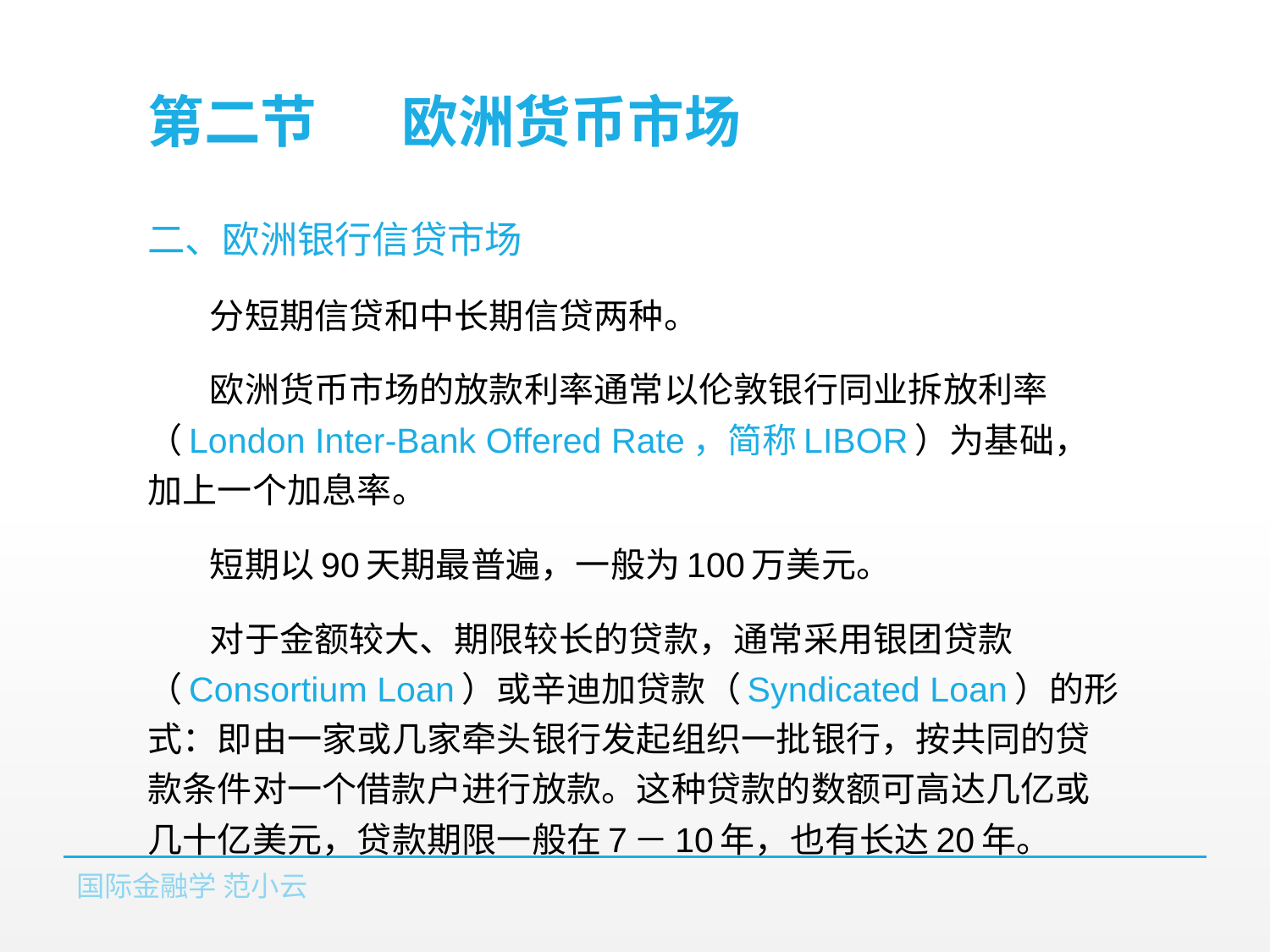

# 第二节	欧洲货币市场
二、欧洲银行信贷市场
分短期信贷和中长期信贷两种。
欧洲货币市场的放款利率通常以伦敦银行同业拆放利率（London Inter-Bank Offered Rate，简称LIBOR）为基础，加上一个加息率。
短期以90天期最普遍，一般为100万美元。
对于金额较大、期限较长的贷款，通常采用银团贷款（Consortium Loan）或辛迪加贷款（Syndicated Loan）的形式：即由一家或几家牵头银行发起组织一批银行，按共同的贷款条件对一个借款户进行放款。这种贷款的数额可高达几亿或几十亿美元，贷款期限一般在7－10年，也有长达20年。
国际金融学 范小云